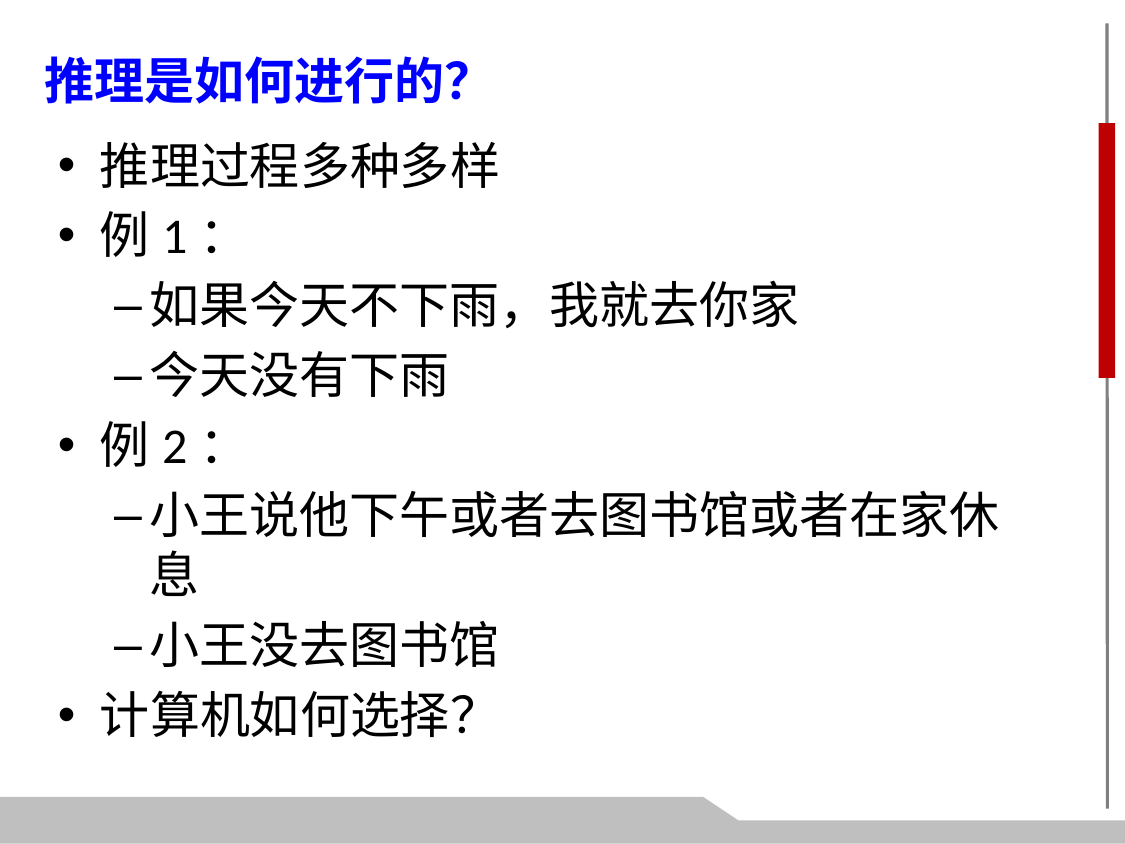

推理是如何进行的？
推理过程多种多样
例1：
如果今天不下雨，我就去你家
今天没有下雨
例2：
小王说他下午或者去图书馆或者在家休息
小王没去图书馆
计算机如何选择？